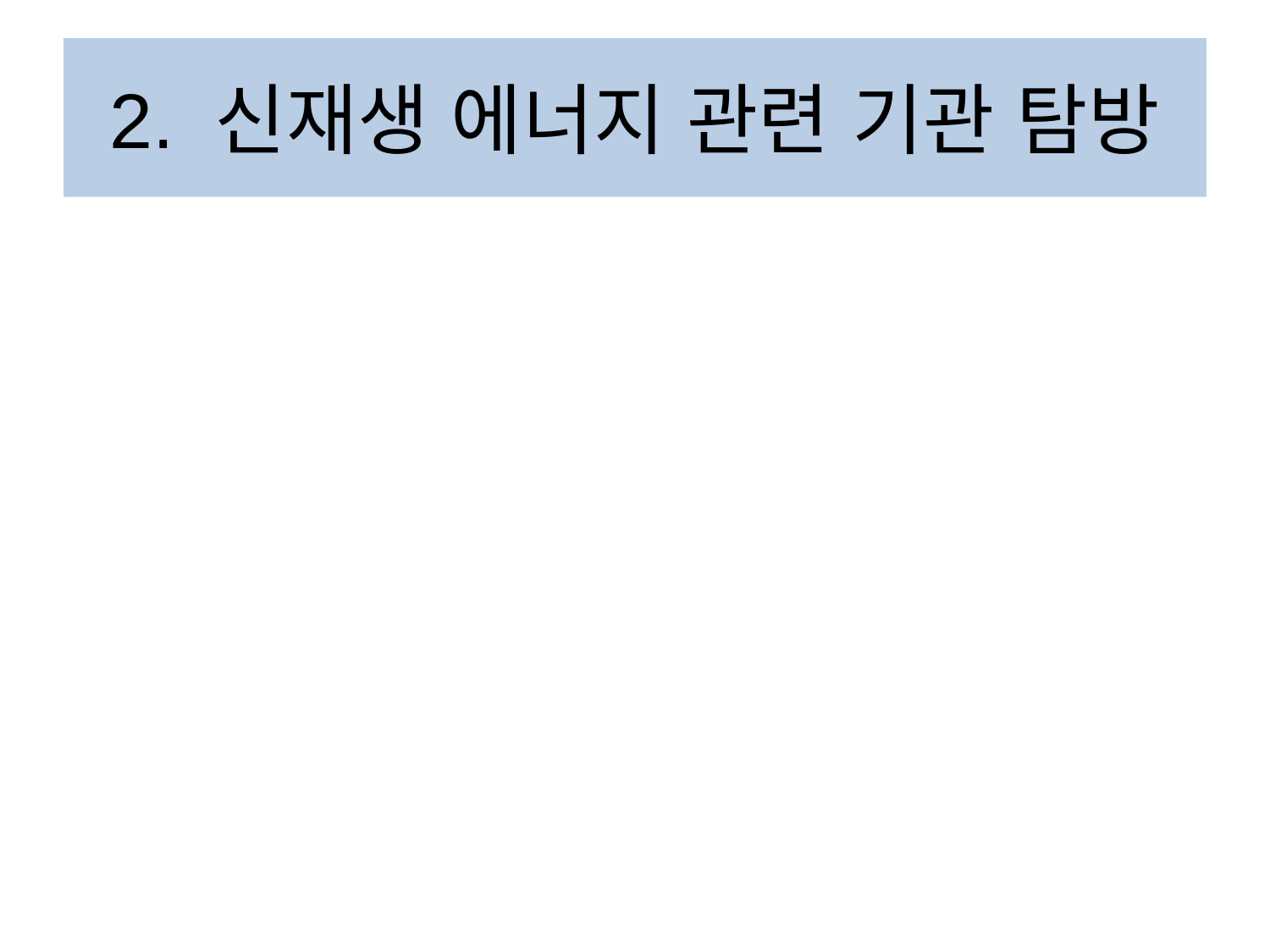

# 2. 신재생 에너지 관련 기관 탐방